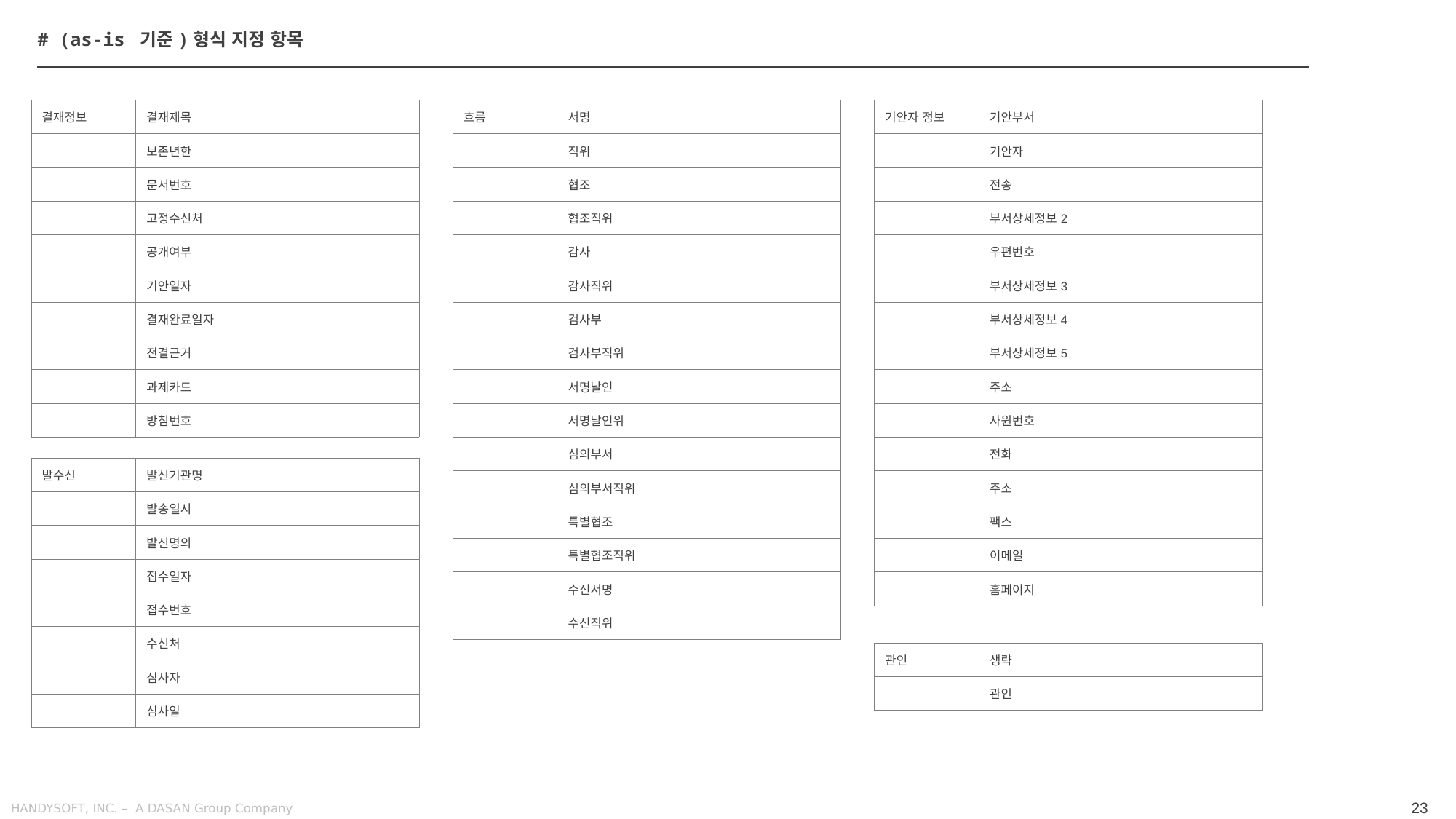

# (as-is 기준)형식 지정 항목
| 결재정보 | 결재제목 |
| --- | --- |
|  | 보존년한 |
|  | 문서번호 |
|  | 고정수신처 |
|  | 공개여부 |
|  | 기안일자 |
|  | 결재완료일자 |
|  | 전결근거 |
|  | 과제카드 |
|  | 방침번호 |
| 흐름 | 서명 |
| --- | --- |
|  | 직위 |
|  | 협조 |
|  | 협조직위 |
|  | 감사 |
|  | 감사직위 |
|  | 검사부 |
|  | 검사부직위 |
|  | 서명날인 |
|  | 서명날인위 |
|  | 심의부서 |
|  | 심의부서직위 |
|  | 특별협조 |
|  | 특별협조직위 |
|  | 수신서명 |
|  | 수신직위 |
| 기안자 정보 | 기안부서 |
| --- | --- |
|  | 기안자 |
|  | 전송 |
|  | 부서상세정보2 |
|  | 우편번호 |
|  | 부서상세정보3 |
|  | 부서상세정보4 |
|  | 부서상세정보5 |
|  | 주소 |
|  | 사원번호 |
|  | 전화 |
|  | 주소 |
|  | 팩스 |
|  | 이메일 |
|  | 홈페이지 |
| 발수신 | 발신기관명 |
| --- | --- |
|  | 발송일시 |
|  | 발신명의 |
|  | 접수일자 |
|  | 접수번호 |
|  | 수신처 |
|  | 심사자 |
|  | 심사일 |
| 관인 | 생략 |
| --- | --- |
|  | 관인 |